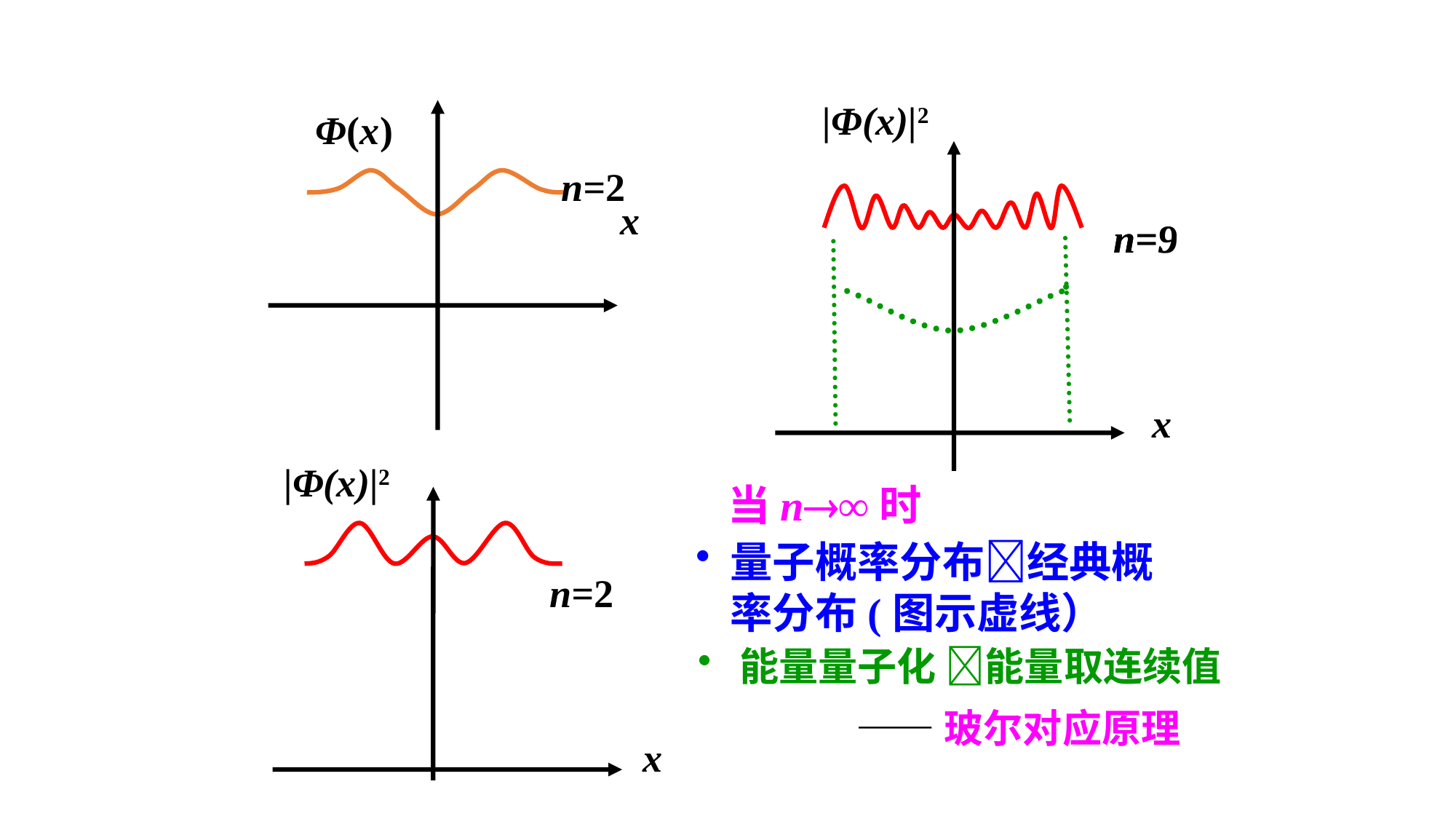

|Φ(x)|2

n=9
x

n=9
Φ(x)

n=2

x

|Φ(x)|2

x

n=2
当n→∞时
量子概率分布→经典概率分布(图示虚线）
  能量量子化 →能量取连续值
——玻尔对应原理